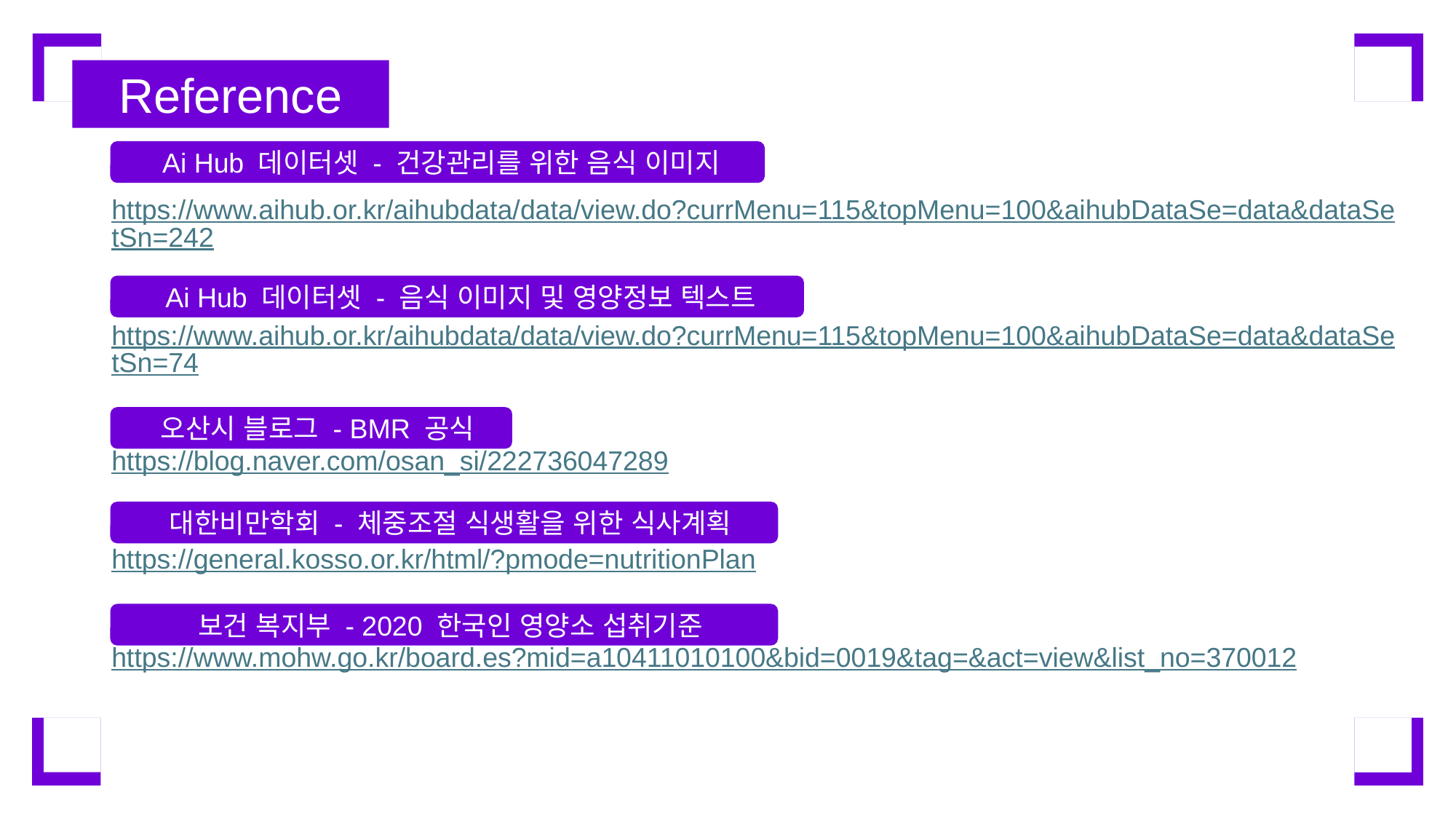

Reference
 Ai Hub 데이터셋 - 건강관리를 위한 음식 이미지

https://www.aihub.or.kr/aihubdata/data/view.do?currMenu=115&topMenu=100&aihubDataSe=data&dataSetSn=242

https://www.aihub.or.kr/aihubdata/data/view.do?currMenu=115&topMenu=100&aihubDataSe=data&dataSetSn=74

https://blog.naver.com/osan_si/222736047289

https://general.kosso.or.kr/html/?pmode=nutritionPlan

https://www.mohw.go.kr/board.es?mid=a10411010100&bid=0019&tag=&act=view&list_no=370012
 Ai Hub 데이터셋 - 음식 이미지 및 영양정보 텍스트
 오산시 블로그 - BMR 공식
 대한비만학회 - 체중조절 식생활을 위한 식사계획
 보건 복지부 - 2020 한국인 영양소 섭취기준